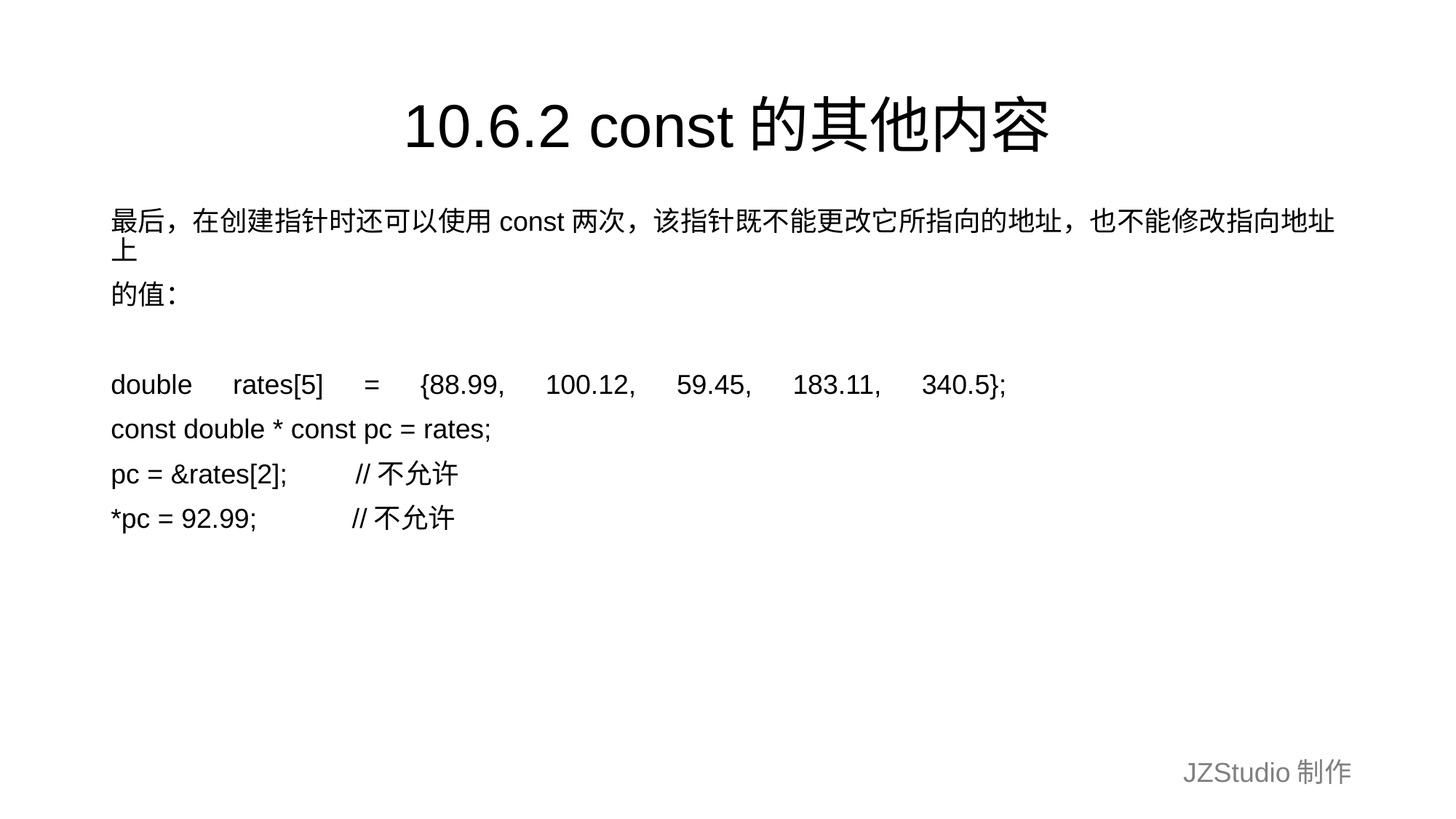

# 10.6.2 const的其他内容
最后，在创建指针时还可以使用const两次，该指针既不能更改它所指向的地址，也不能修改指向地址上
的值：

double　rates[5]　=　{88.99,　100.12,　59.45,　183.11,　340.5};
const double * const pc = rates;
pc = &rates[2];　　//不允许
*pc = 92.99;　　　//不允许